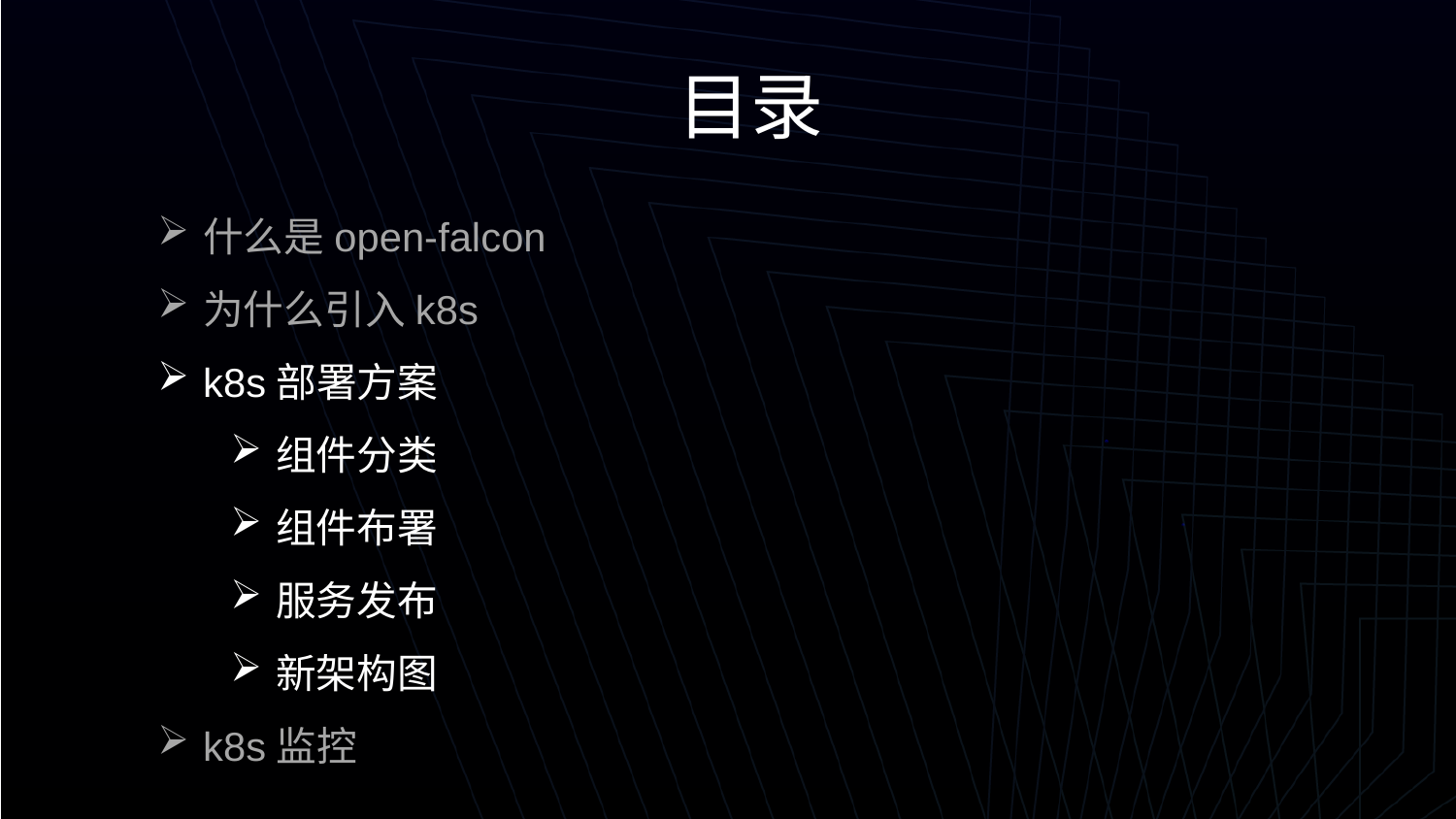

目录
什么是open-falcon
为什么引入k8s
k8s部署方案
组件分类
组件布署
服务发布
新架构图
k8s监控